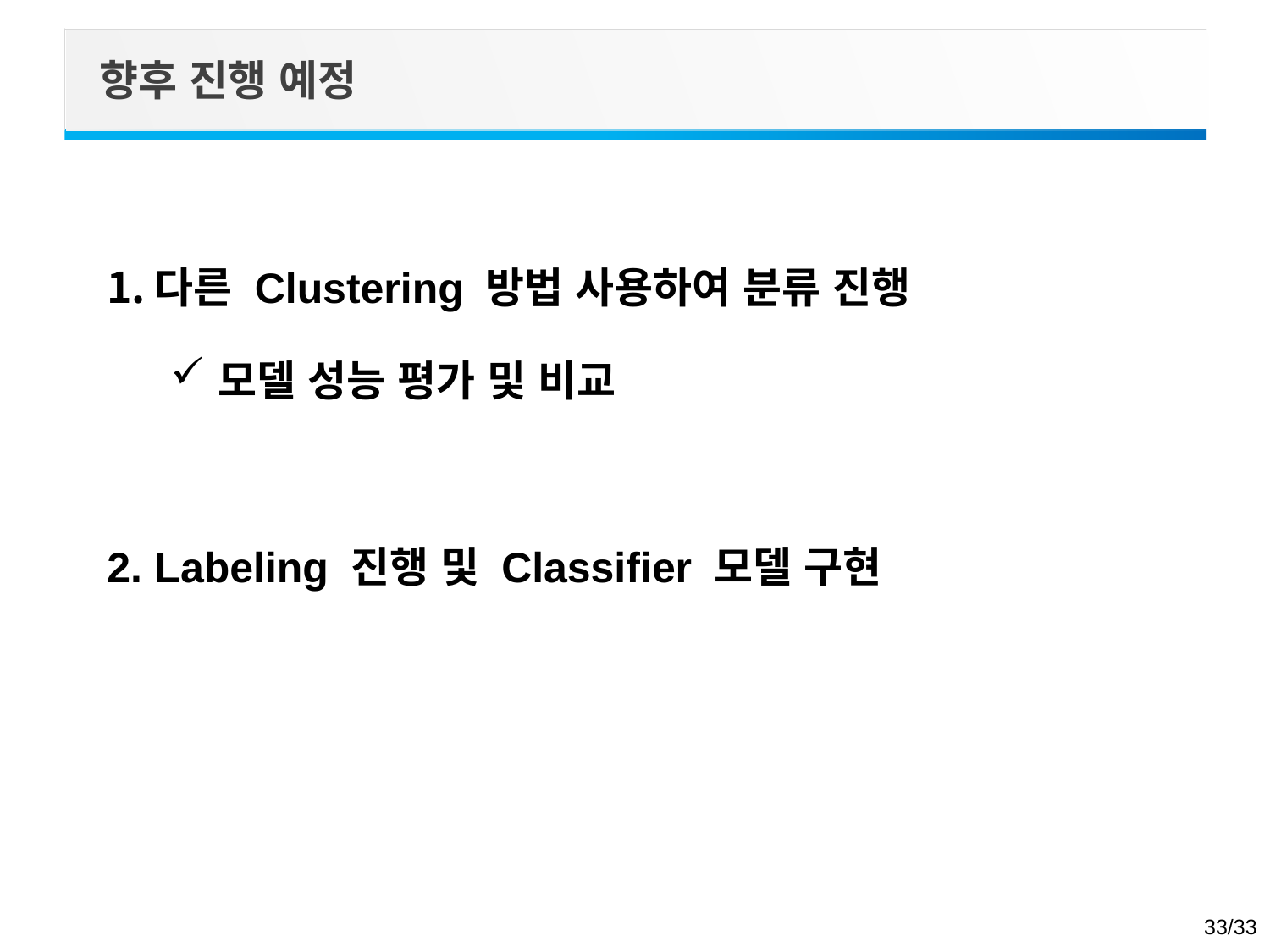

향후 진행 예정
다른 Clustering 방법 사용하여 분류 진행

모델 성능 평가 및 비교

Labeling 진행 및 Classifier 모델 구현
33/33